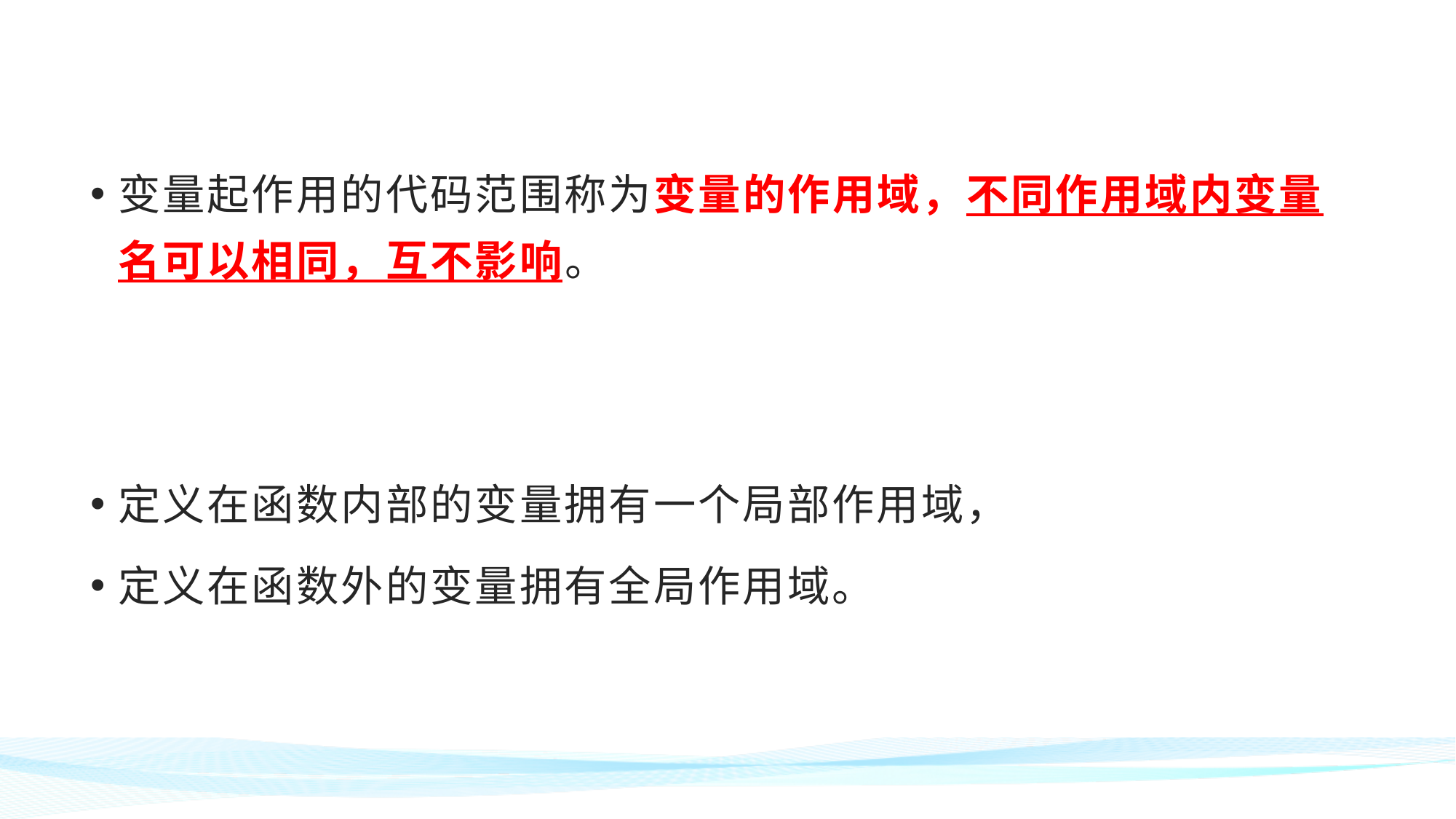

变量起作用的代码范围称为变量的作用域，不同作用域内变量名可以相同，互不影响。

定义在函数内部的变量拥有一个局部作用域，
定义在函数外的变量拥有全局作用域。